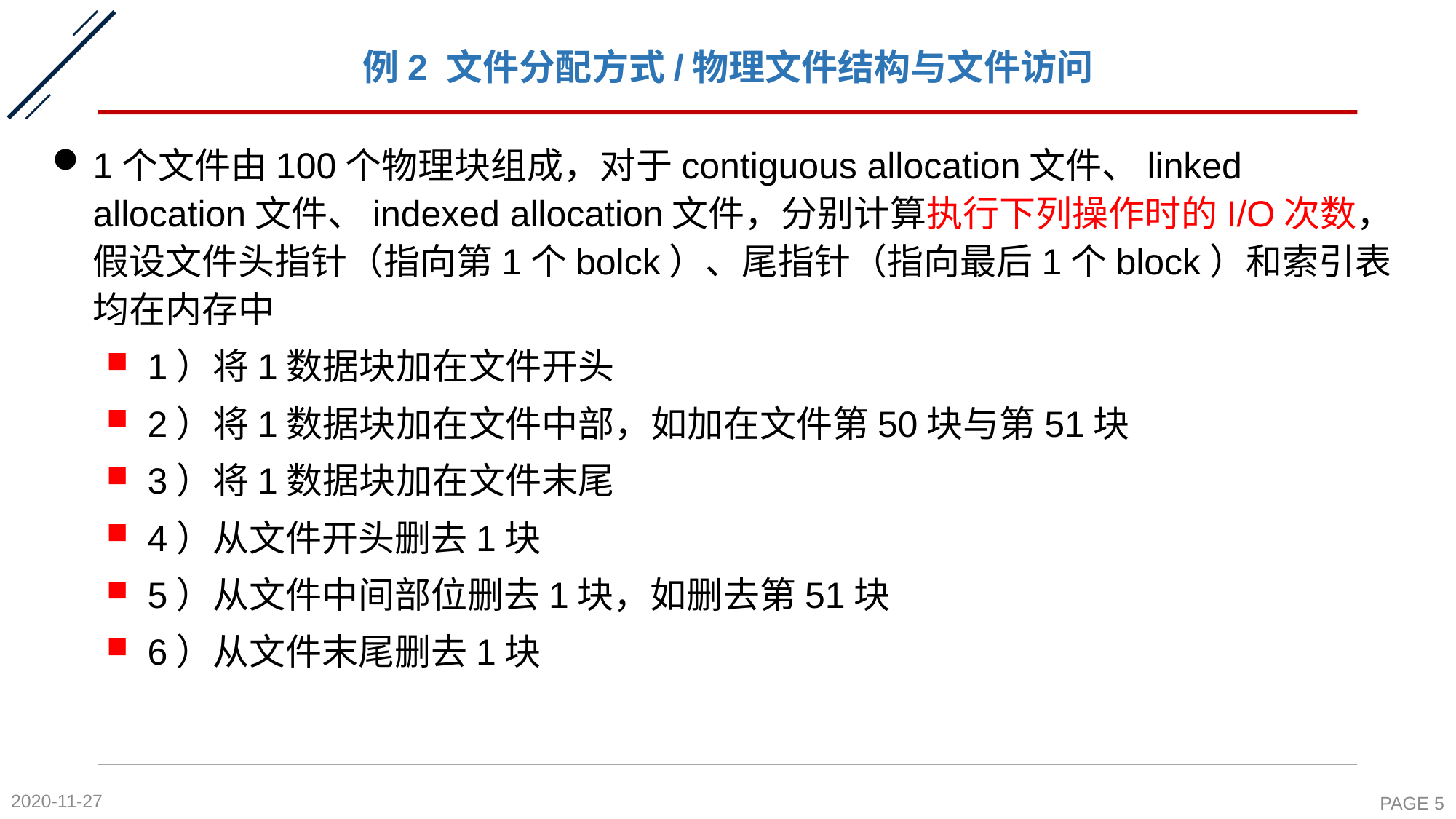

# 例2 文件分配方式/物理文件结构与文件访问

1个文件由100个物理块组成，对于contiguous allocation文件、linked allocation文件、indexed allocation文件，分别计算执行下列操作时的I/O次数，假设文件头指针（指向第1个bolck）、尾指针（指向最后1个block）和索引表均在内存中
1）将1数据块加在文件开头
2）将1数据块加在文件中部，如加在文件第50块与第51块
3）将1数据块加在文件末尾
4）从文件开头删去1块
5）从文件中间部位删去1块，如删去第51块
6）从文件末尾删去1块

2020-11-27
PAGE 5